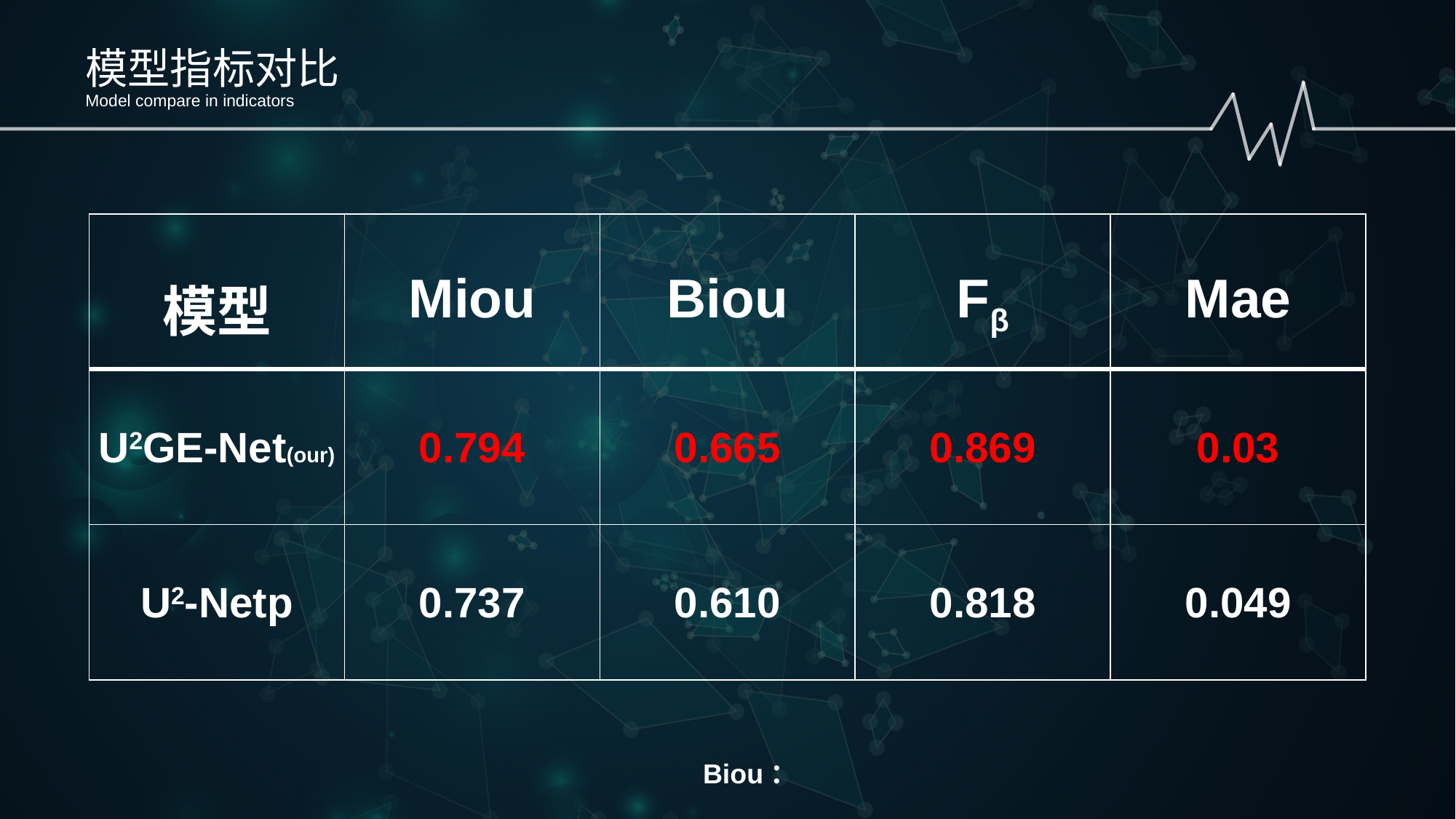

模型指标对比
Model compare in indicators
| 模型 | Miou | Biou | Fβ | Mae |
| --- | --- | --- | --- | --- |
| U2GE-Net(our) | 0.794 | 0.665 | 0.869 | 0.03 |
| U2-Netp | 0.737 | 0.610 | 0.818 | 0.049 |
Biou：